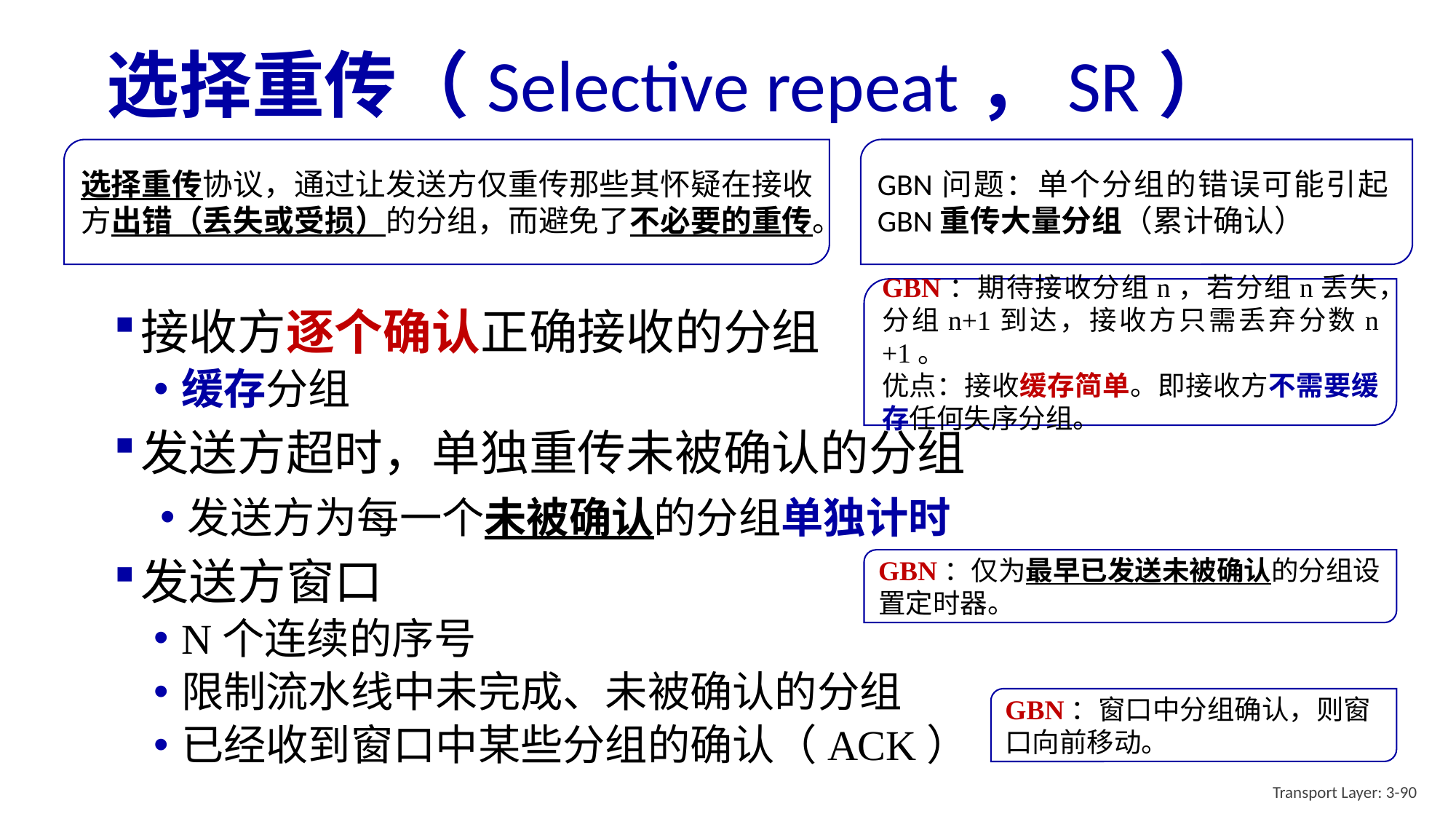

# 选择重传（Selective repeat，SR）
GBN问题：单个分组的错误可能引起GBN重传大量分组（累计确认）
选择重传协议，通过让发送方仅重传那些其怀疑在接收方出错（丢失或受损）的分组，而避免了不必要的重传。
GBN：期待接收分组n，若分组n丢失，分组n+1到达，接收方只需丢弃分数n +1。
优点：接收缓存简单。即接收方不需要缓存任何失序分组。
接收方逐个确认正确接收的分组
缓存分组
发送方超时，单独重传未被确认的分组
发送方为每一个未被确认的分组单独计时
发送方窗口
N个连续的序号
限制流水线中未完成、未被确认的分组
已经收到窗口中某些分组的确认（ACK）
GBN：仅为最早已发送未被确认的分组设置定时器。
GBN：窗口中分组确认，则窗口向前移动。
Transport Layer: 3-90